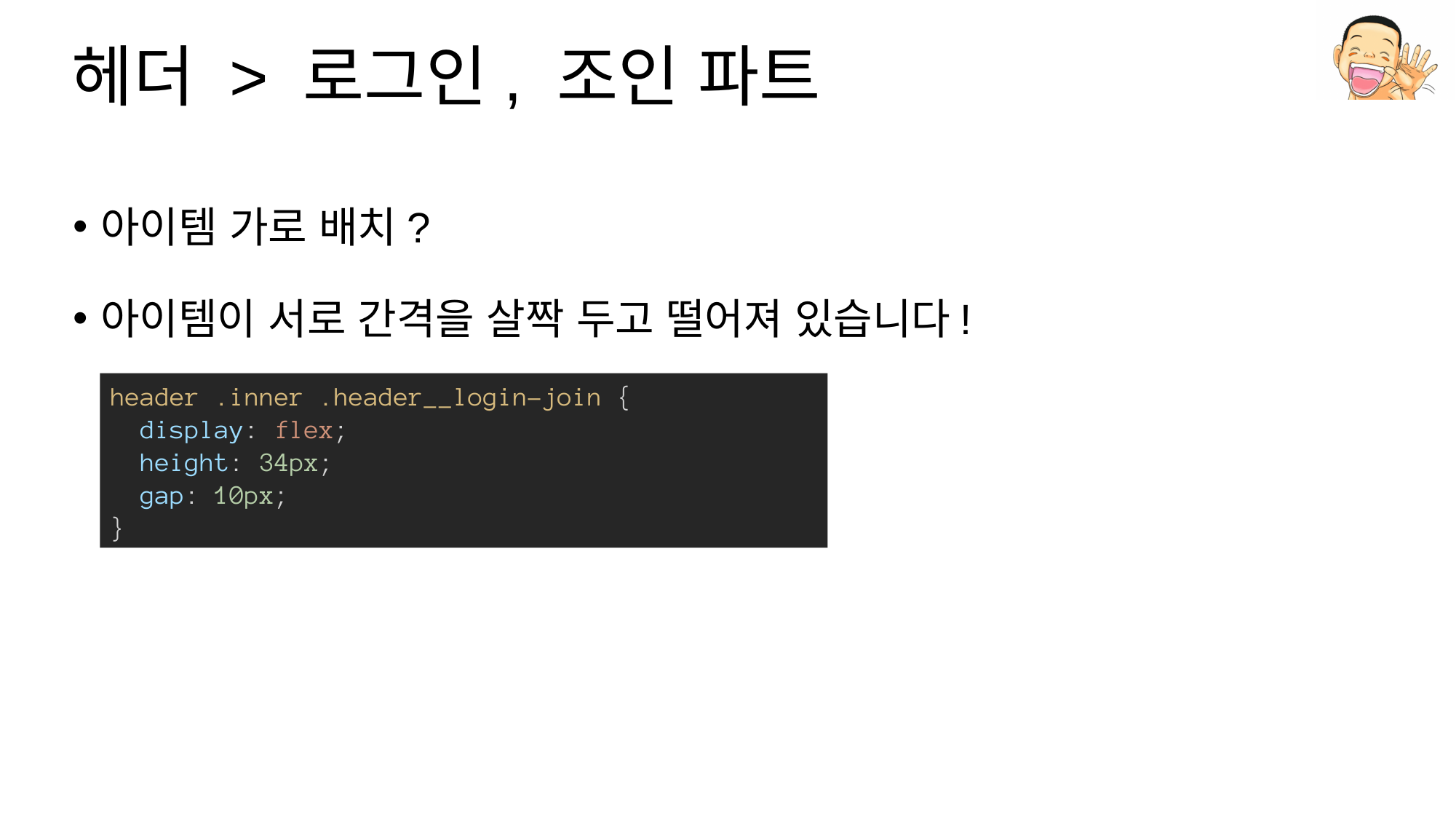

# 헤더 > 로그인, 조인 파트
아이템 가로 배치?
아이템이 서로 간격을 살짝 두고 떨어져 있습니다!
header .inner .header__login-join {
  display: flex;
  height: 34px;
  gap: 10px;
}